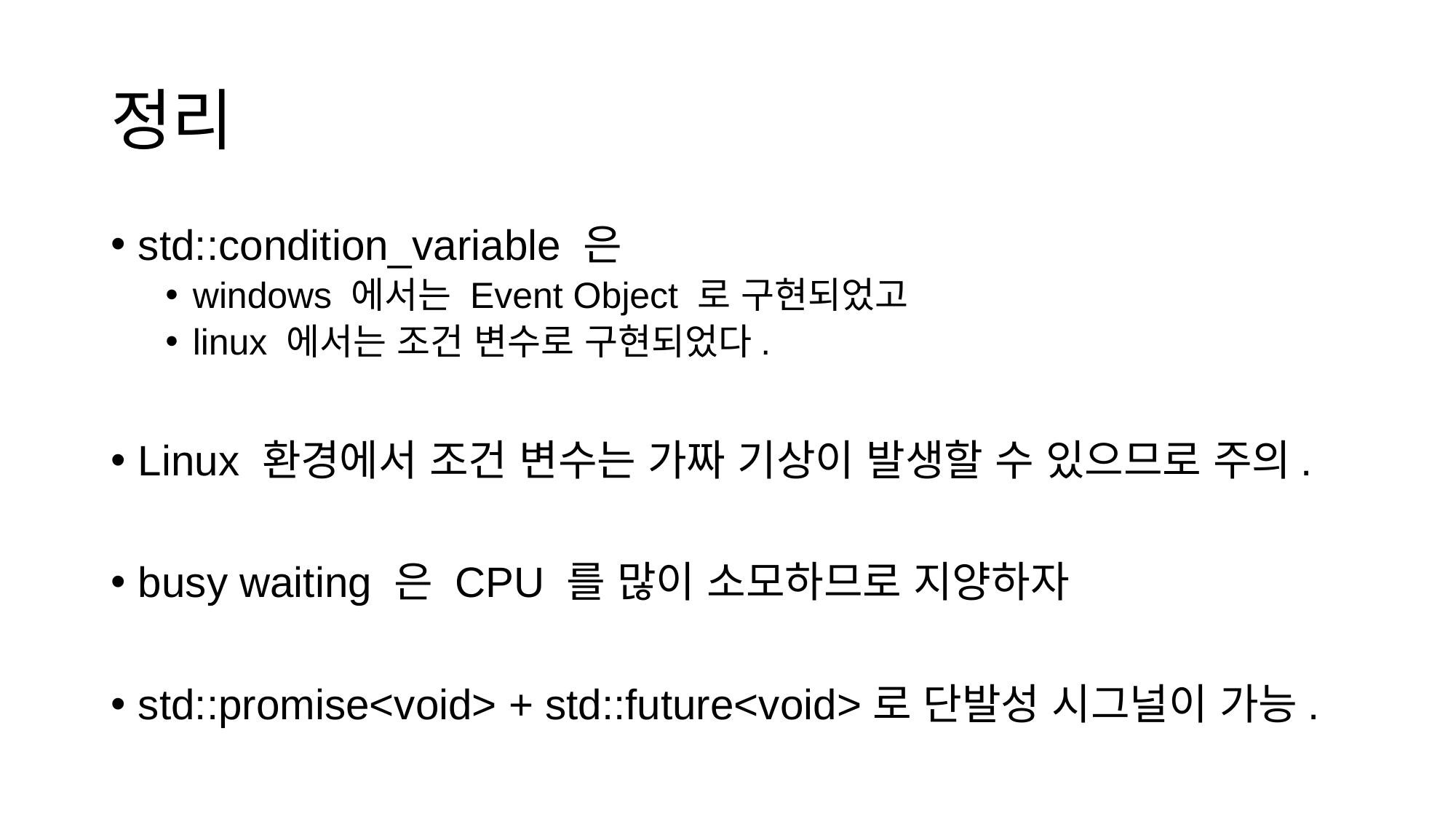

# 정리
std::condition_variable 은
windows 에서는 Event Object 로 구현되었고
linux 에서는 조건 변수로 구현되었다.

Linux 환경에서 조건 변수는 가짜 기상이 발생할 수 있으므로 주의.

busy waiting 은 CPU 를 많이 소모하므로 지양하자

std::promise<void> + std::future<void>로 단발성 시그널이 가능.